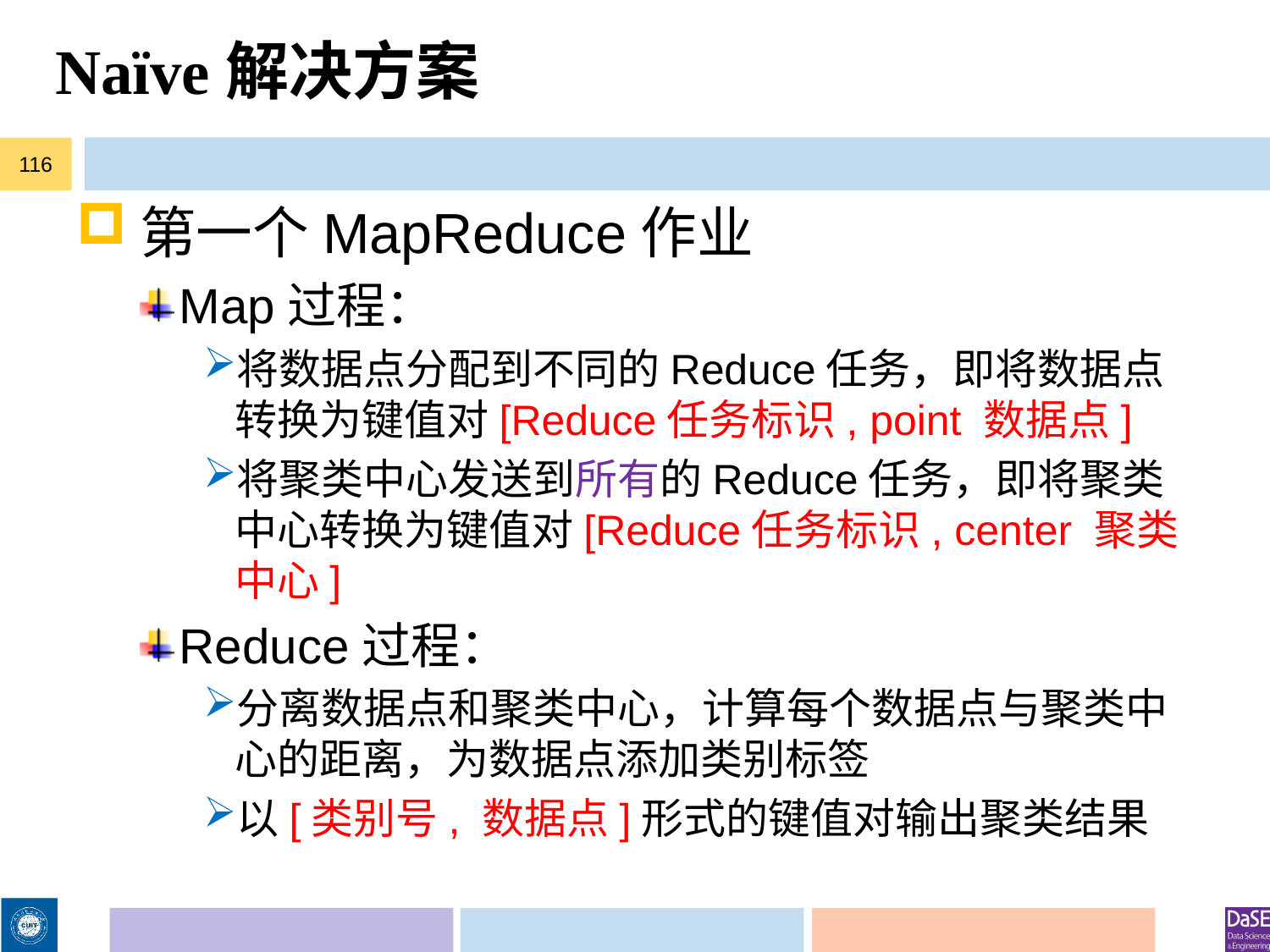

# Naïve解决方案
116
第一个MapReduce作业
Map过程：
将数据点分配到不同的Reduce任务，即将数据点转换为键值对[Reduce任务标识, point 数据点]
将聚类中心发送到所有的Reduce任务，即将聚类中心转换为键值对[Reduce任务标识, center 聚类中心]
Reduce过程：
分离数据点和聚类中心，计算每个数据点与聚类中心的距离，为数据点添加类别标签
以[类别号, 数据点]形式的键值对输出聚类结果